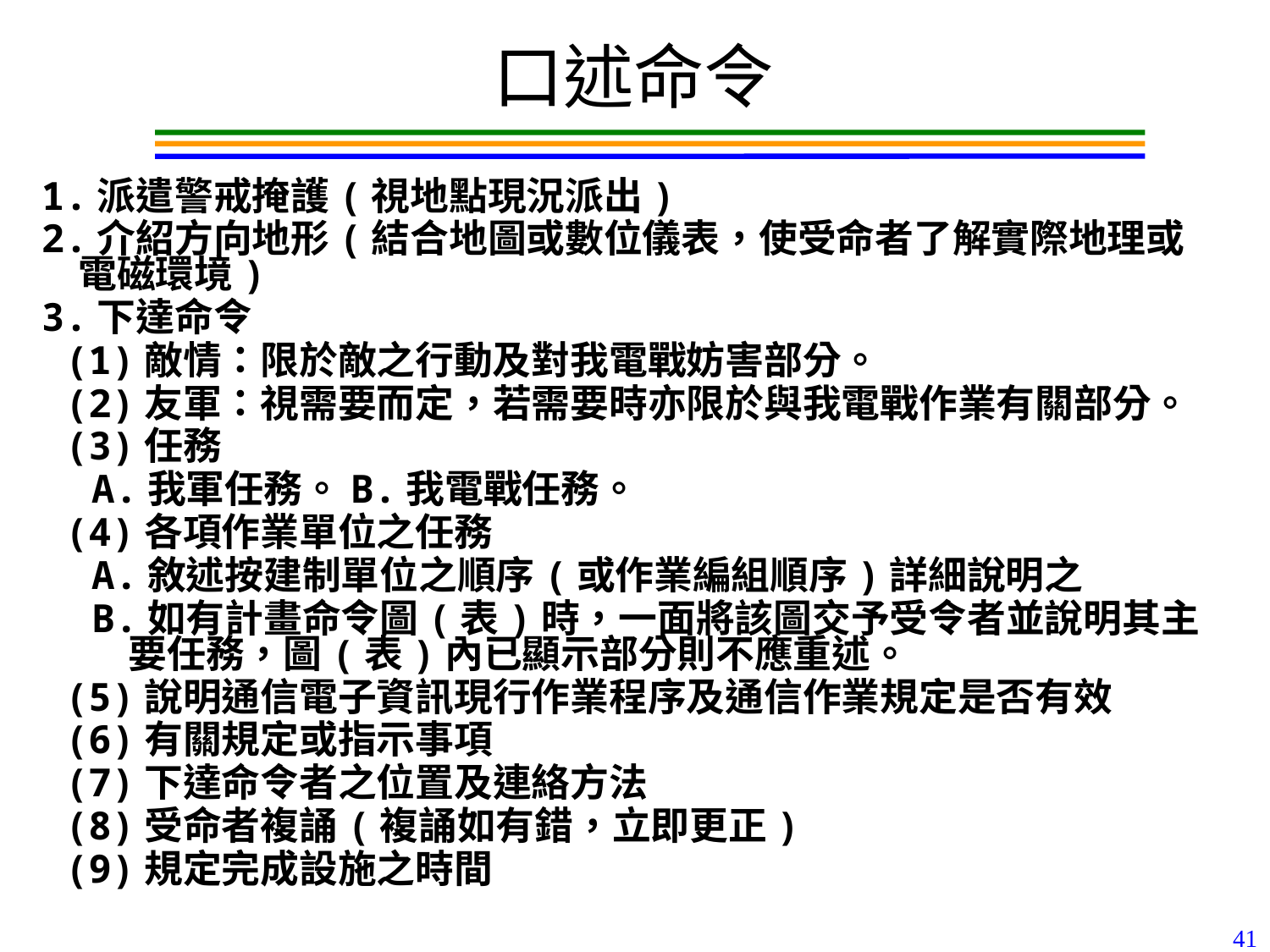

口述命令
1.派遣警戒掩護(視地點現況派出)
2.介紹方向地形(結合地圖或數位儀表，使受命者了解實際地理或電磁環境)
3.下達命令
(1)敵情：限於敵之行動及對我電戰妨害部分。
(2)友軍：視需要而定，若需要時亦限於與我電戰作業有關部分。
(3)任務
A.我軍任務。B.我電戰任務。
(4)各項作業單位之任務
A.敘述按建制單位之順序(或作業編組順序)詳細說明之
B.如有計畫命令圖(表)時，一面將該圖交予受令者並說明其主要任務，圖(表)內已顯示部分則不應重述。
(5)說明通信電子資訊現行作業程序及通信作業規定是否有效
(6)有關規定或指示事項
(7)下達命令者之位置及連絡方法
(8)受命者複誦(複誦如有錯，立即更正)
(9)規定完成設施之時間
41